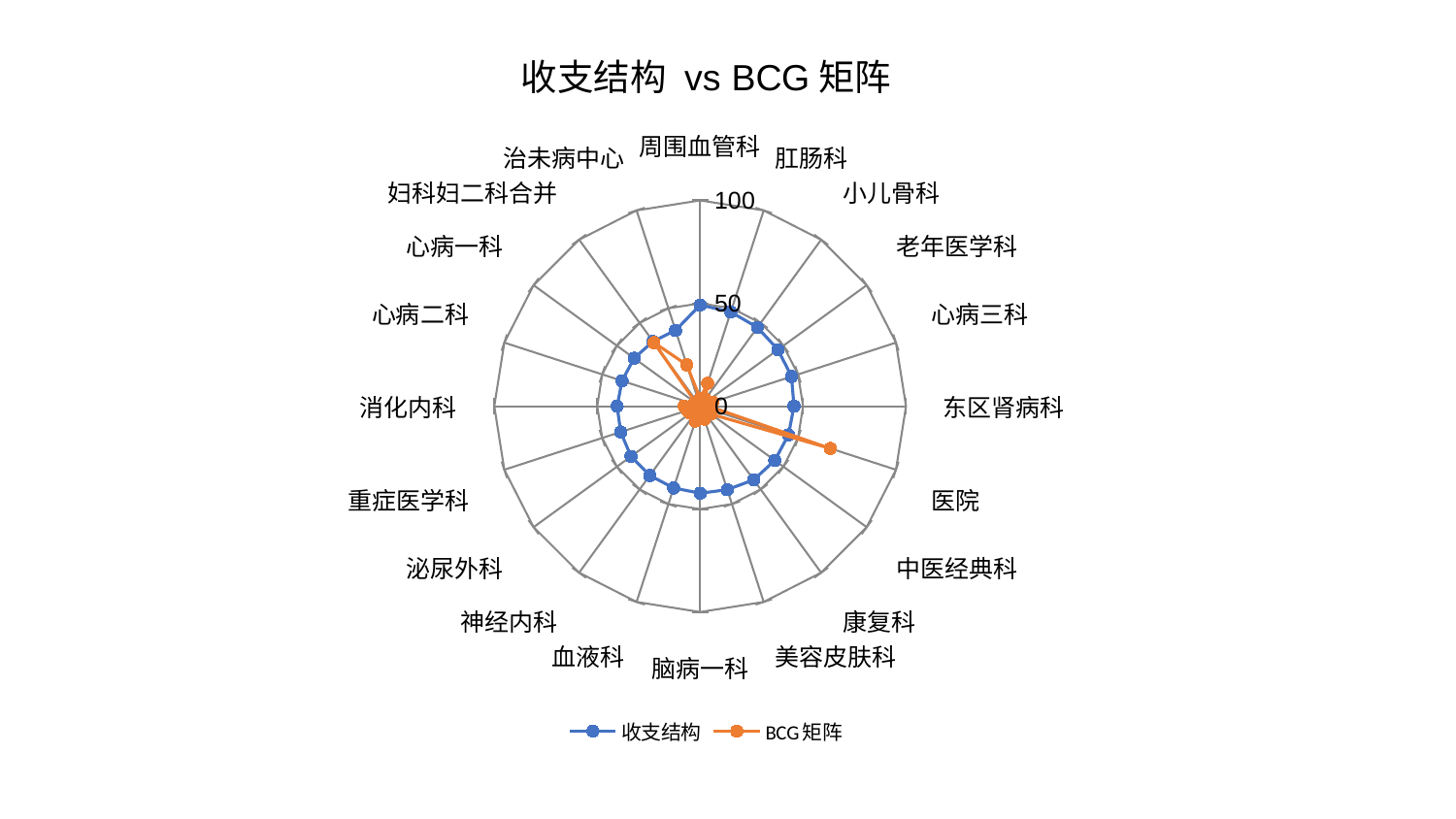

### Chart: 收支结构 vs BCG矩阵

| Category | 收支结构 | BCG矩阵 |
|---|---|---|
| 周围血管科 | 49.17870386800844 | 3.734411113218103 |
| 肛肠科 | 48.1761320613123 | 11.743057056822526 |
| 小儿骨科 | 47.345311594841526 | 4.293997524305764 |
| 老年医学科 | 46.74094434122343 | 2.1216499495258376 |
| 心病三科 | 46.674918378772084 | 6.369598894708835 |
| 东区肾病科 | 45.590736420961974 | 4.183530493576097 |
| 医院 | 45.12190083528947 | 66.49348493402505 |
| 中医经典科 | 44.840212345838225 | 6.557140332661335 |
| 康复科 | 44.25195963125913 | 5.027112181434972 |
| 美容皮肤科 | 42.67550332474629 | 6.645784571445547 |
| 脑病一科 | 42.296864671971626 | 4.287357657953661 |
| 血液科 | 41.78324089798935 | 7.632398493486481 |
| 神经内科 | 41.60926365399533 | 5.315436403124729 |
| 泌尿外科 | 41.52738914233885 | 5.844378116278682 |
| 重症医学科 | 40.60107044076259 | 6.531302989884557 |
| 消化内科 | 40.33176117972464 | 7.750541548760951 |
| 心病二科 | 39.906932491018544 | 3.3367333785189186 |
| 心病一科 | 39.64939481956954 | 2.315141895408148 |
| 妇科妇二科合并 | 38.93839783758429 | 38.200443941197506 |
| 治未病中心 | 38.72789884101734 | 21.138740432320134 |
30